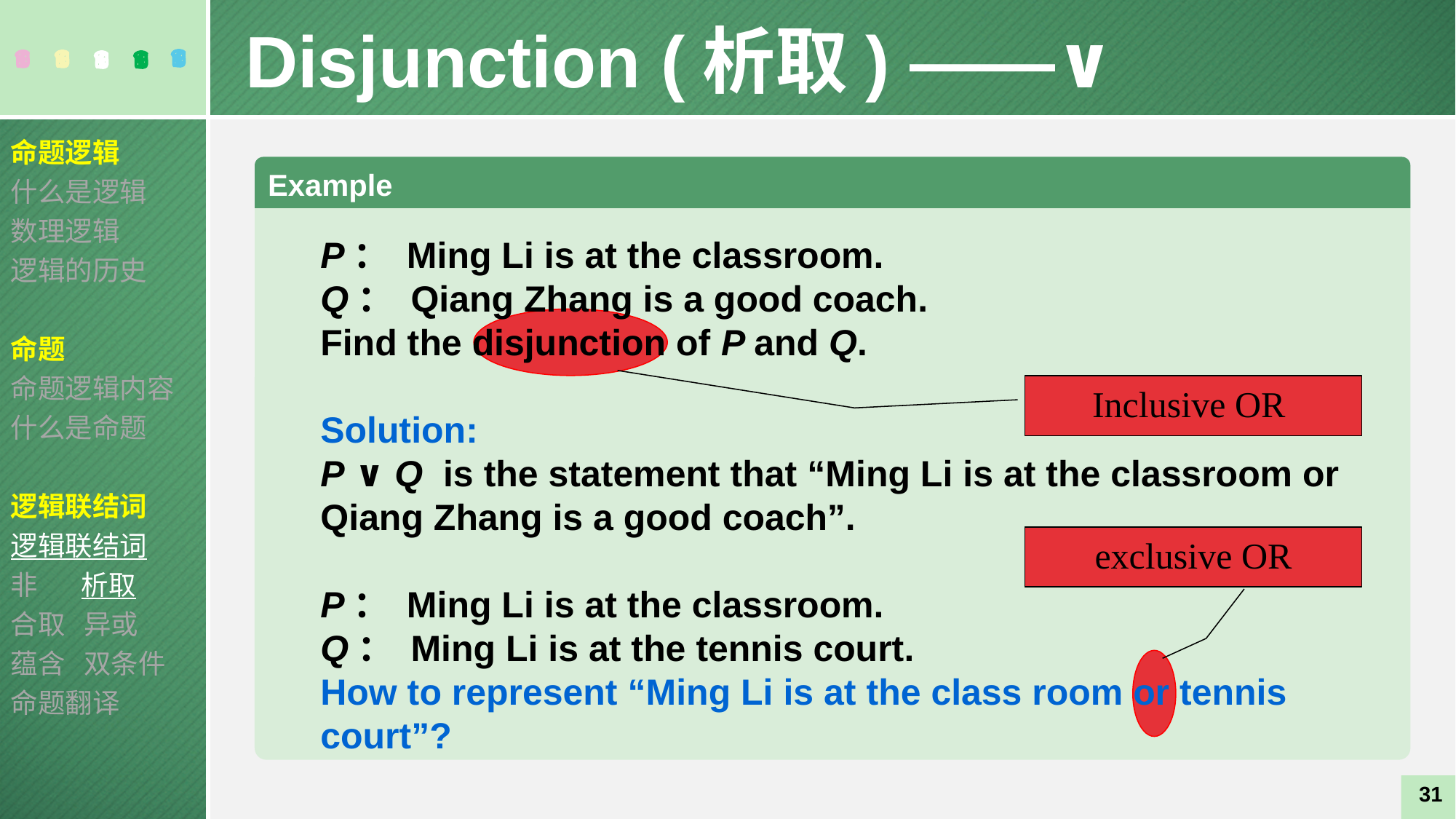

Disjunction (析取) ——∨

命题逻辑
什么是逻辑
数理逻辑
逻辑的历史

命题
命题逻辑内容
什么是命题

逻辑联结词
逻辑联结词
非       析取
合取   异或
蕴含   双条件
命题翻译
Example

P： Ming Li is at the classroom.
Q： Qiang Zhang is a good coach.
Find the disjunction of P and Q.

Solution:
P ∨ Q  is the statement that “Ming Li is at the classroom or Qiang Zhang is a good coach”.

P： Ming Li is at the classroom.
Q： Ming Li is at the tennis court.
How to represent “Ming Li is at the class room or tennis court”?

Inclusive OR
exclusive OR

31